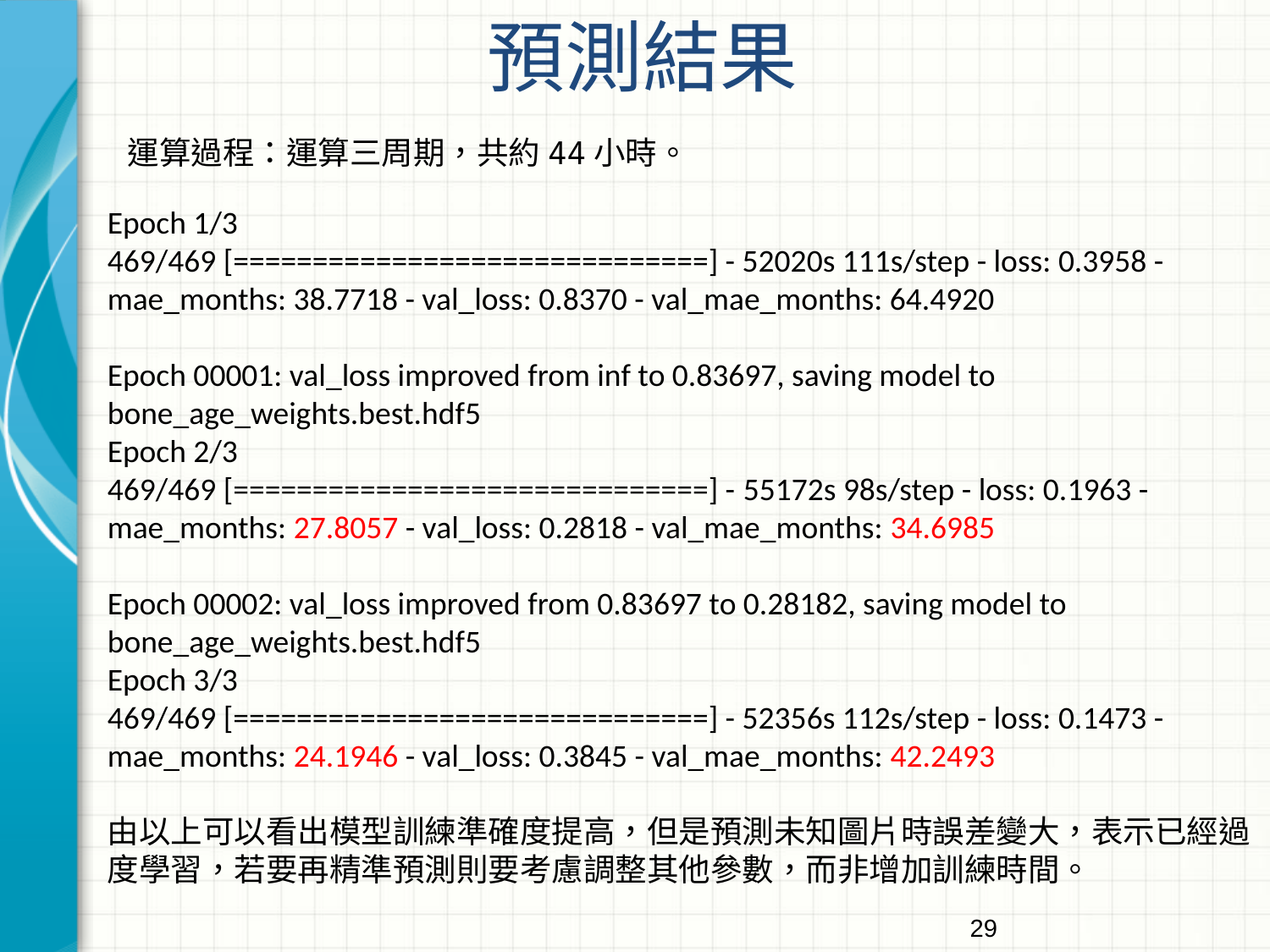

預測結果
運算過程：運算三周期，共約44小時。
Epoch 1/3
469/469 [==============================] - 52020s 111s/step - loss: 0.3958 - mae_months: 38.7718 - val_loss: 0.8370 - val_mae_months: 64.4920

Epoch 00001: val_loss improved from inf to 0.83697, saving model to bone_age_weights.best.hdf5
Epoch 2/3
469/469 [==============================] - 55172s 98s/step - loss: 0.1963 - mae_months: 27.8057 - val_loss: 0.2818 - val_mae_months: 34.6985

Epoch 00002: val_loss improved from 0.83697 to 0.28182, saving model to bone_age_weights.best.hdf5
Epoch 3/3
469/469 [==============================] - 52356s 112s/step - loss: 0.1473 - mae_months: 24.1946 - val_loss: 0.3845 - val_mae_months: 42.2493

由以上可以看出模型訓練準確度提高，但是預測未知圖片時誤差變大，表示已經過度學習，若要再精準預測則要考慮調整其他參數，而非增加訓練時間。
29